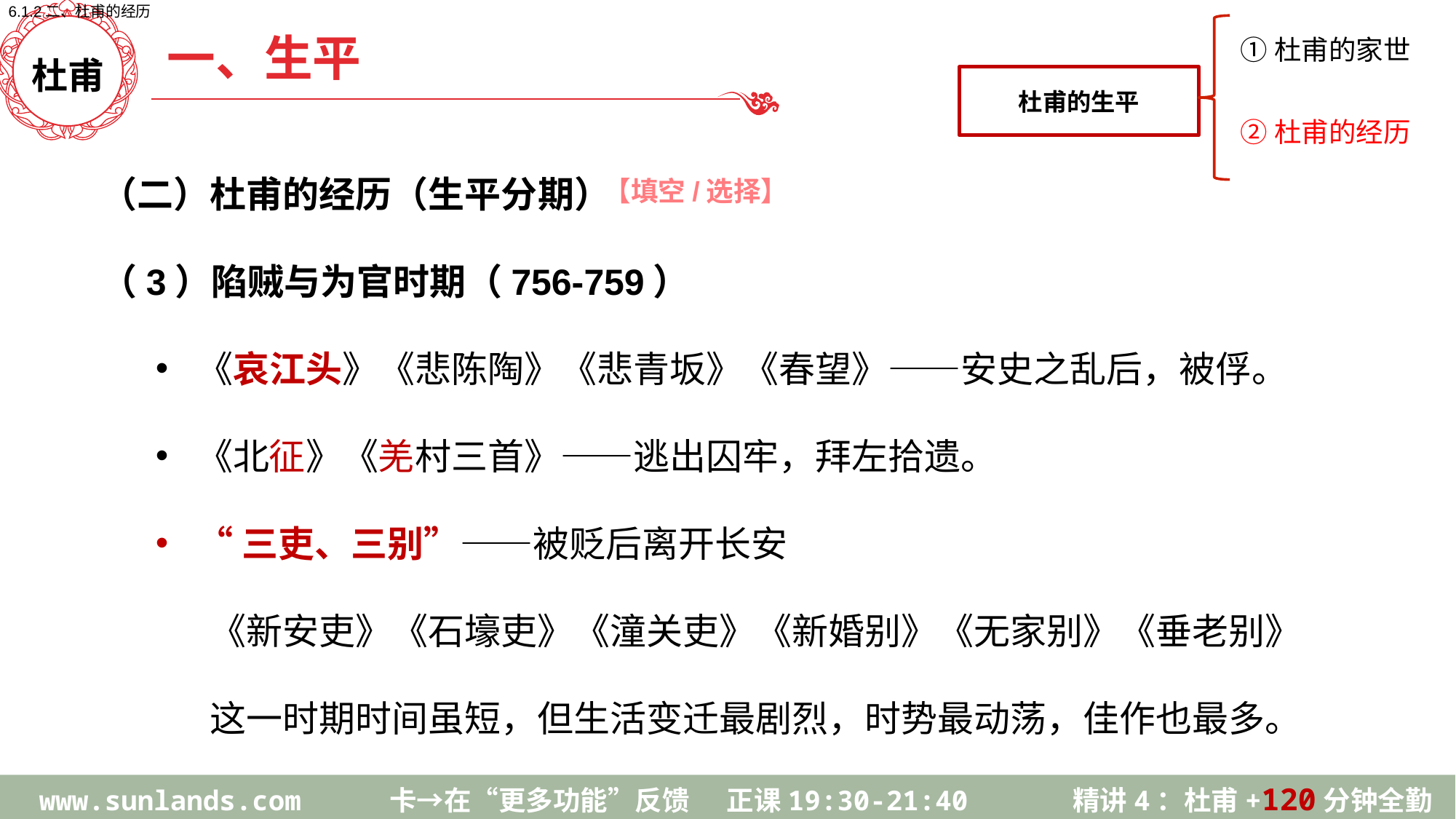

6.1.2二、杜甫的经历

杜甫的生平

一、生平
①杜甫的家世

②杜甫的经历
杜甫

（二）杜甫的经历（生平分期）
（3）陷贼与为官时期（756-759）
《哀江头》《悲陈陶》《悲青坂》《春望》——安史之乱后，被俘。
《北征》《羌村三首》——逃出囚牢，拜左拾遗。
“三吏、三别”——被贬后离开长安
《新安吏》《石壕吏》《潼关吏》《新婚别》《无家别》《垂老别》
这一时期时间虽短，但生活变迁最剧烈，时势最动荡，佳作也最多。

【填空/选择】